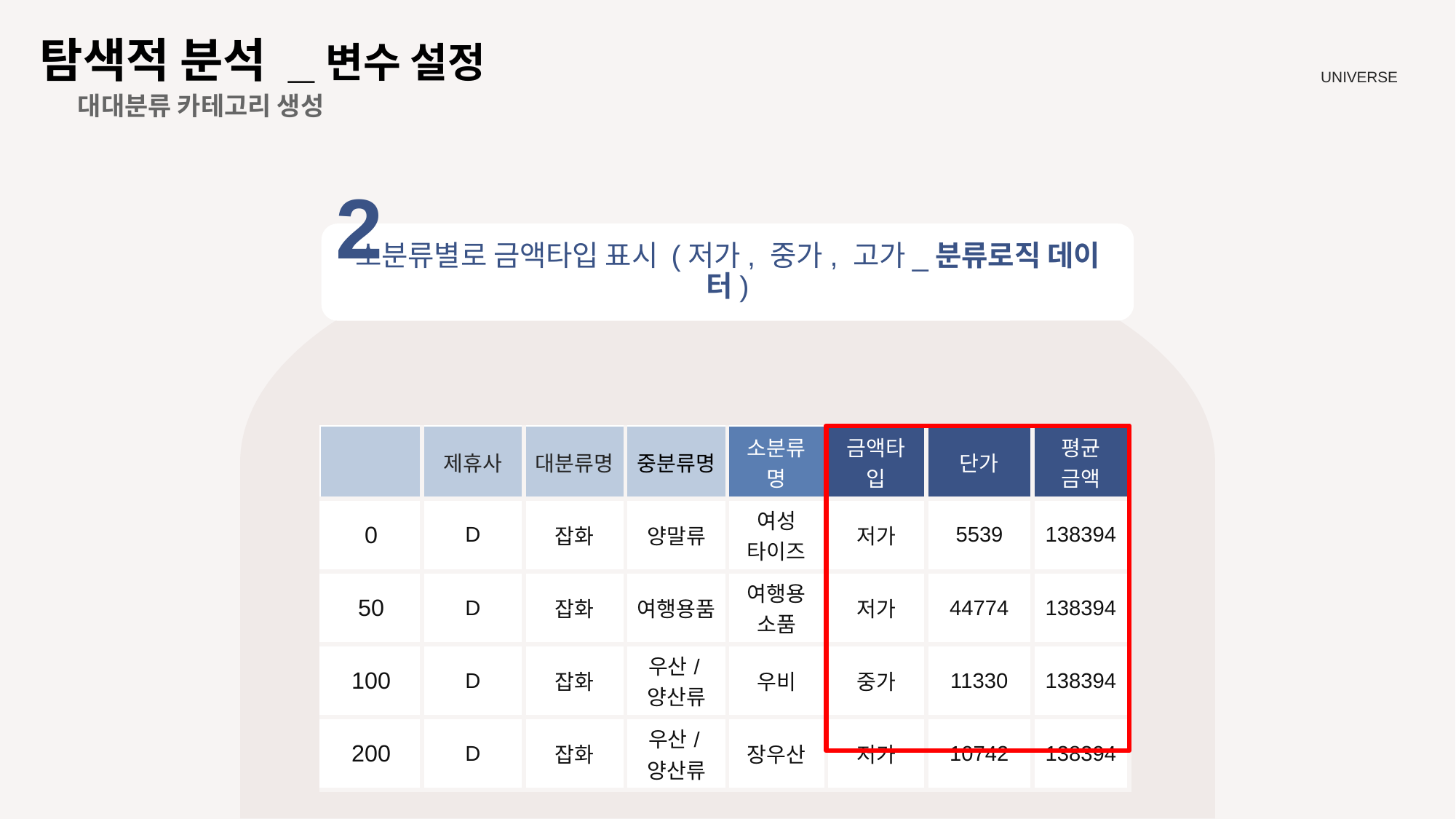

# 탐색적 분석 _변수 설정
UNIVERSE
대대분류 카테고리 생성
2

소분류별로 금액타입 표시 (저가, 중가, 고가_분류로직 데이터)
|  | 제휴사 | 대분류명 | 중분류명 | 소분류명 | 금액타입 | 단가 | 평균 금액 |
| --- | --- | --- | --- | --- | --- | --- | --- |
| 0 | D | 잡화 | 양말류 | 여성 타이즈 | 저가 | 5539 | 138394 |
| 50 | D | 잡화 | 여행용품 | 여행용 소품 | 저가 | 44774 | 138394 |
| 100 | D | 잡화 | 우산/양산류 | 우비 | 중가 | 11330 | 138394 |
| 200 | D | 잡화 | 우산/양산류 | 장우산 | 저가 | 10742 | 138394 |